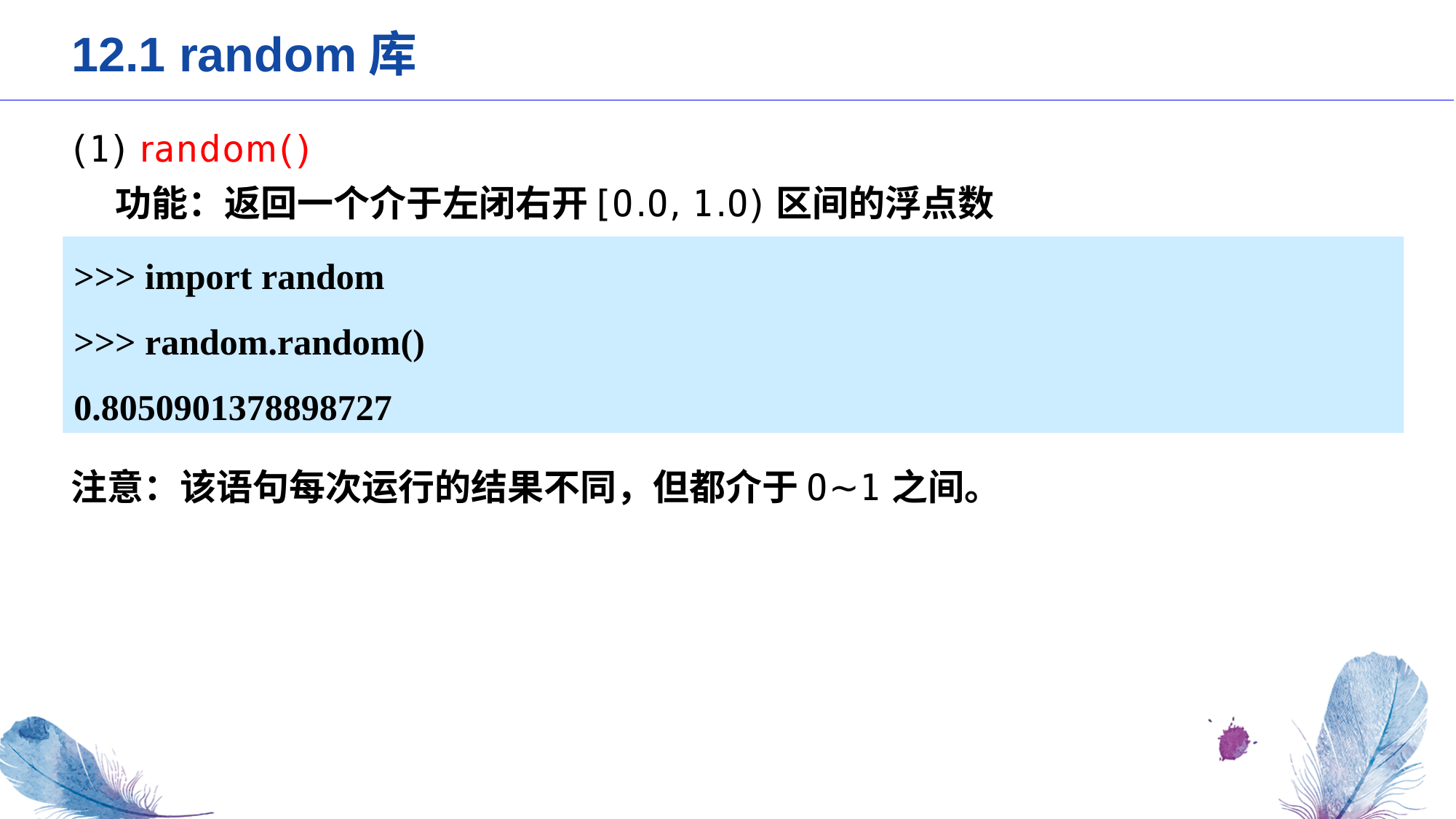

12.1 random库
(1) random()
    功能：返回一个介于左闭右开[0.0, 1.0)区间的浮点数
>>> import random
>>> random.random()
0.8050901378898727
注意：该语句每次运行的结果不同，但都介于0~1之间。